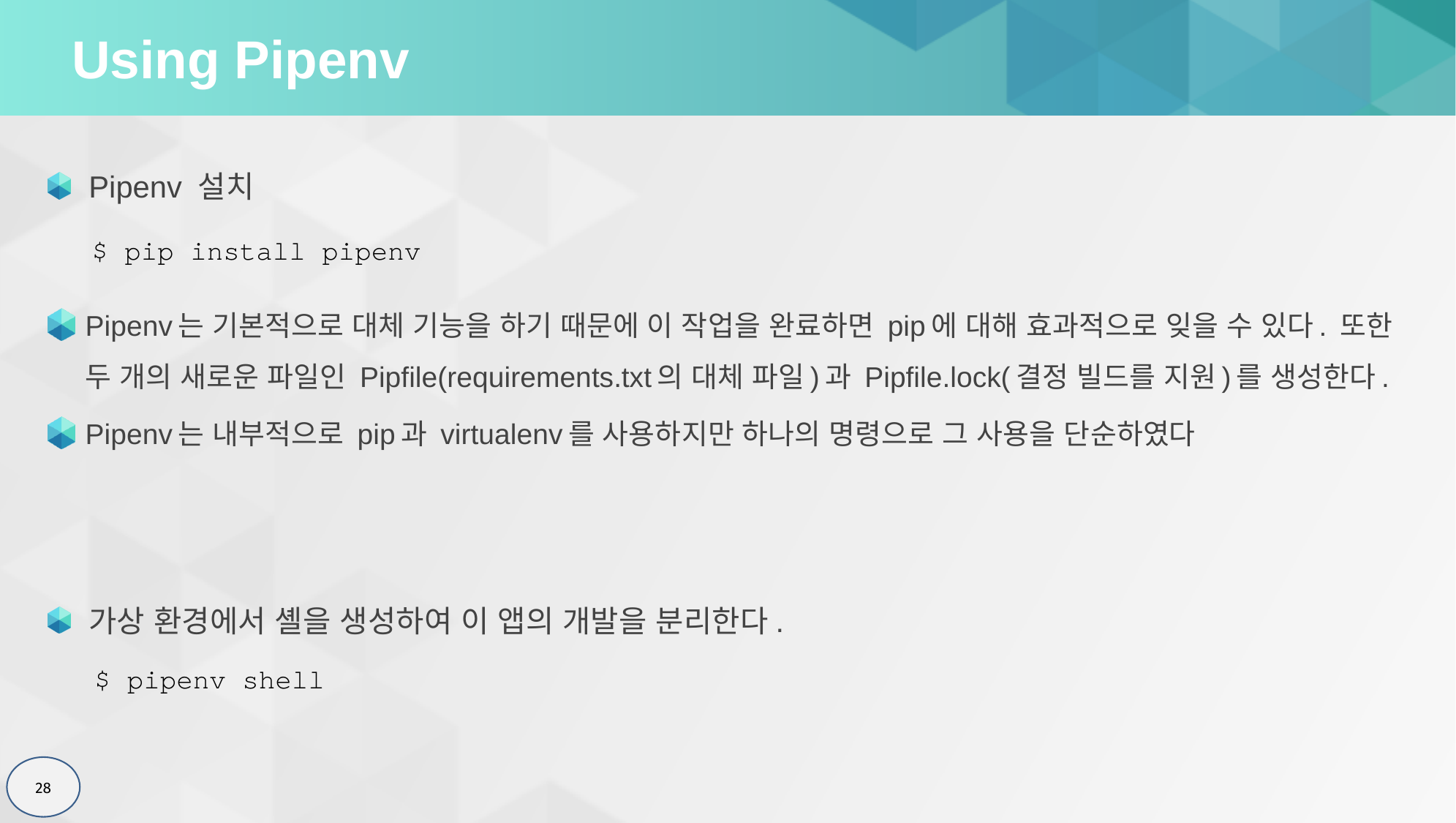

# Using Pipenv
Pipenv 설치
$ pip install pipenv
Pipenv는 기본적으로 대체 기능을 하기 때문에 이 작업을 완료하면 pip에 대해 효과적으로 잊을 수 있다. 또한 두 개의 새로운 파일인 Pipfile(requirements.txt의 대체 파일)과 Pipfile.lock(결정 빌드를 지원)를 생성한다.
Pipenv는 내부적으로 pip과 virtualenv를 사용하지만 하나의 명령으로 그 사용을 단순하였다
가상 환경에서 셸을 생성하여 이 앱의 개발을 분리한다.
$ pipenv shell